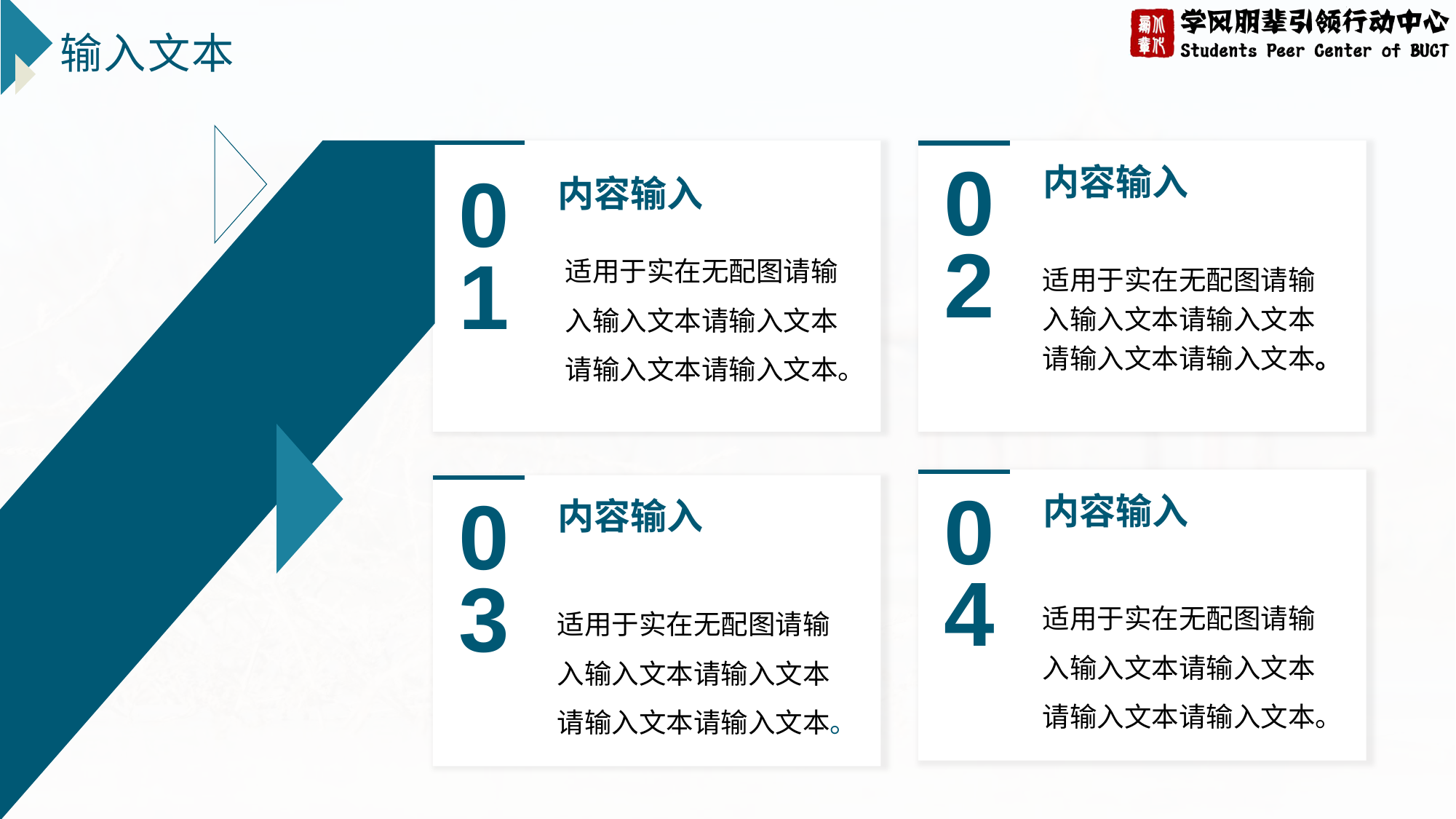

# 输入文本

内容输入
01
适用于实在无配图请输入输入文本请输入文本请输入文本请输入文本。

内容输入
02
适用于实在无配图请输入输入文本请输入文本请输入文本请输入文本。

内容输入
04
适用于实在无配图请输入输入文本请输入文本请输入文本请输入文本。

内容输入
03
适用于实在无配图请输入输入文本请输入文本请输入文本请输入文本。